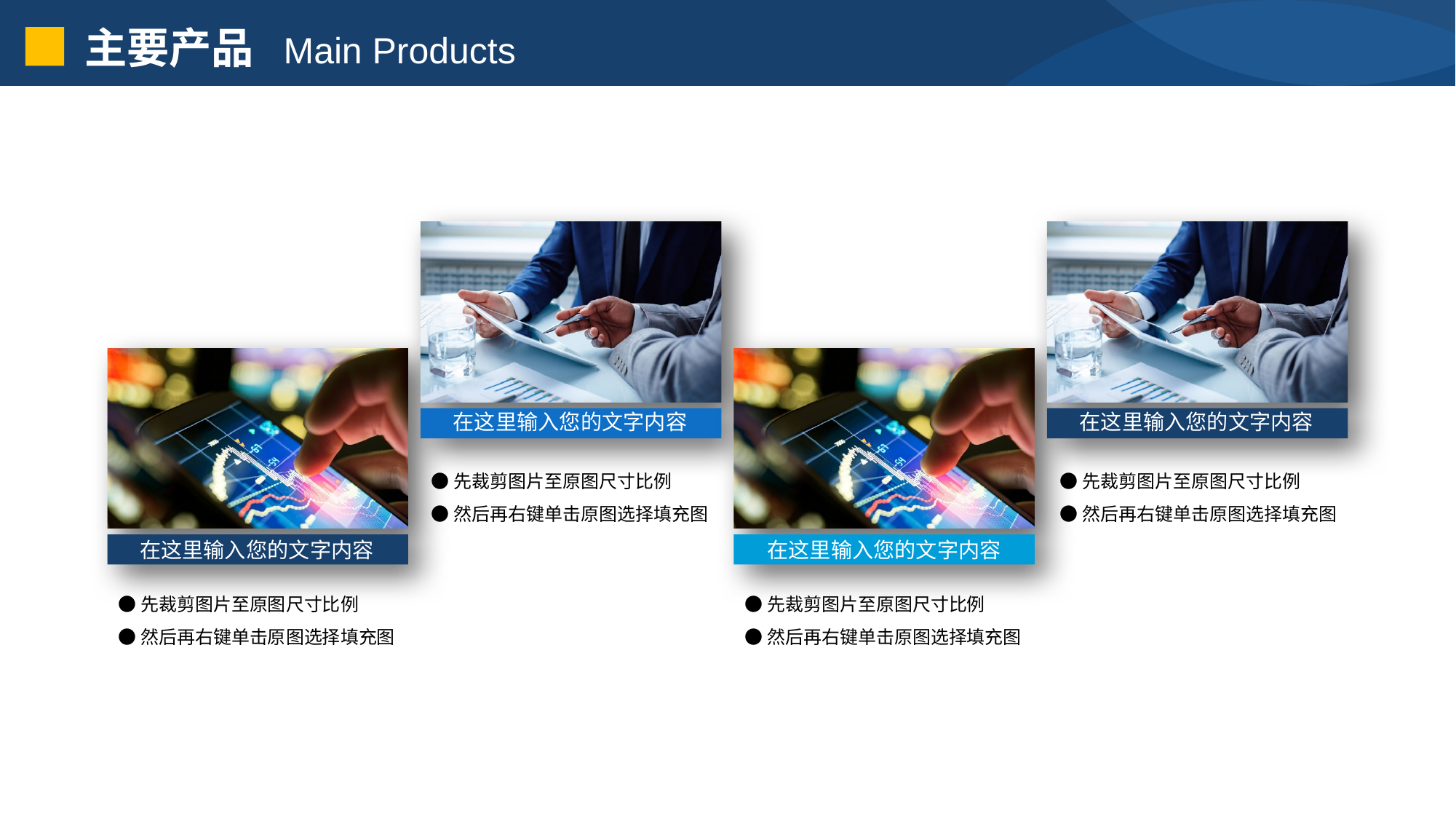

主要产品  Main Products

在这里输入您的文字内容
在这里输入您的文字内容

●先裁剪图片至原图尺寸比例
●然后再右键单击原图选择填充图
●先裁剪图片至原图尺寸比例
●然后再右键单击原图选择填充图
在这里输入您的文字内容
在这里输入您的文字内容

●先裁剪图片至原图尺寸比例
●然后再右键单击原图选择填充图
●先裁剪图片至原图尺寸比例
●然后再右键单击原图选择填充图